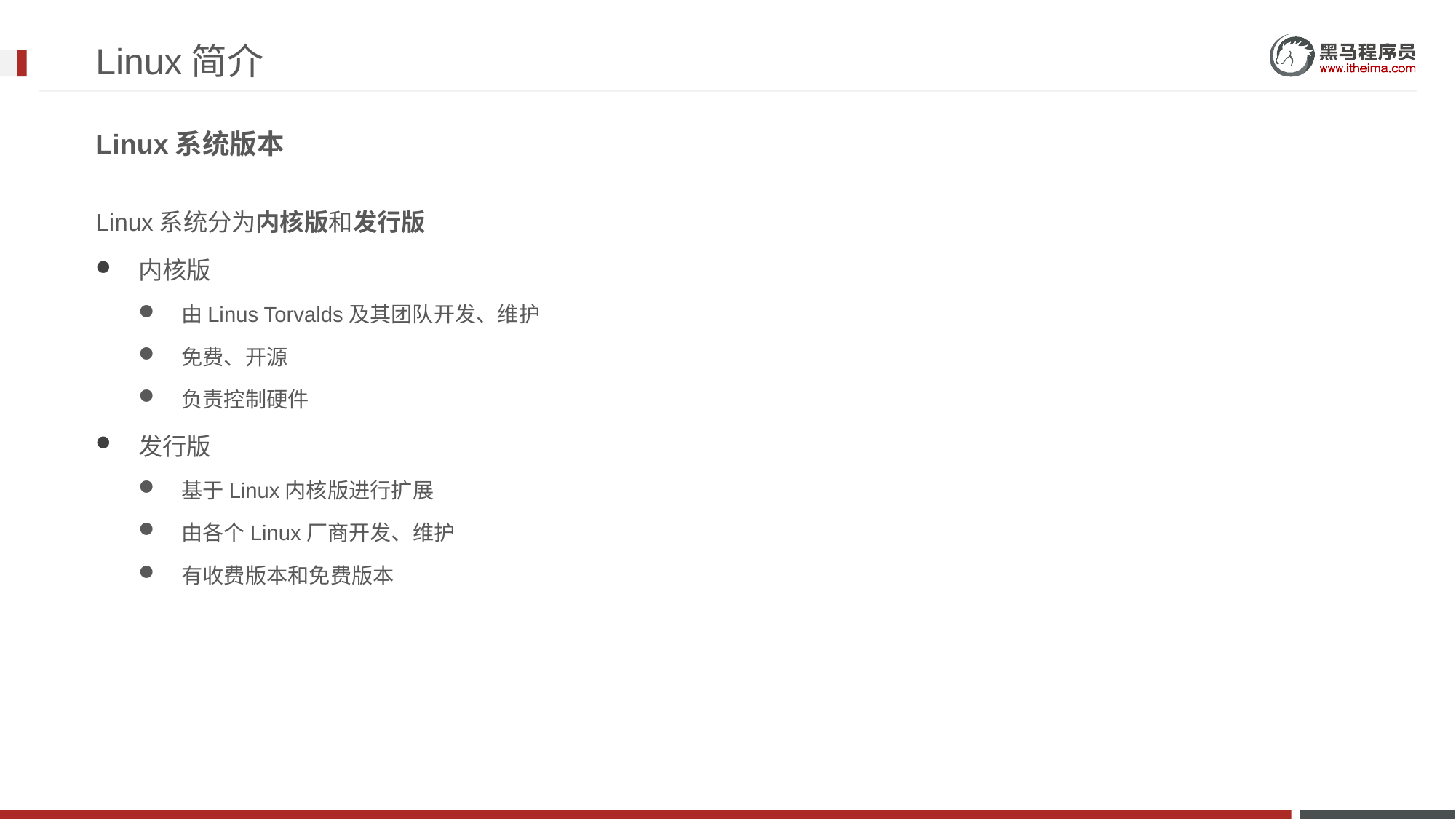

# Linux简介
Linux系统版本
Linux系统分为内核版和发行版
内核版
由Linus Torvalds及其团队开发、维护
免费、开源
负责控制硬件
发行版
基于Linux内核版进行扩展
由各个Linux厂商开发、维护
有收费版本和免费版本